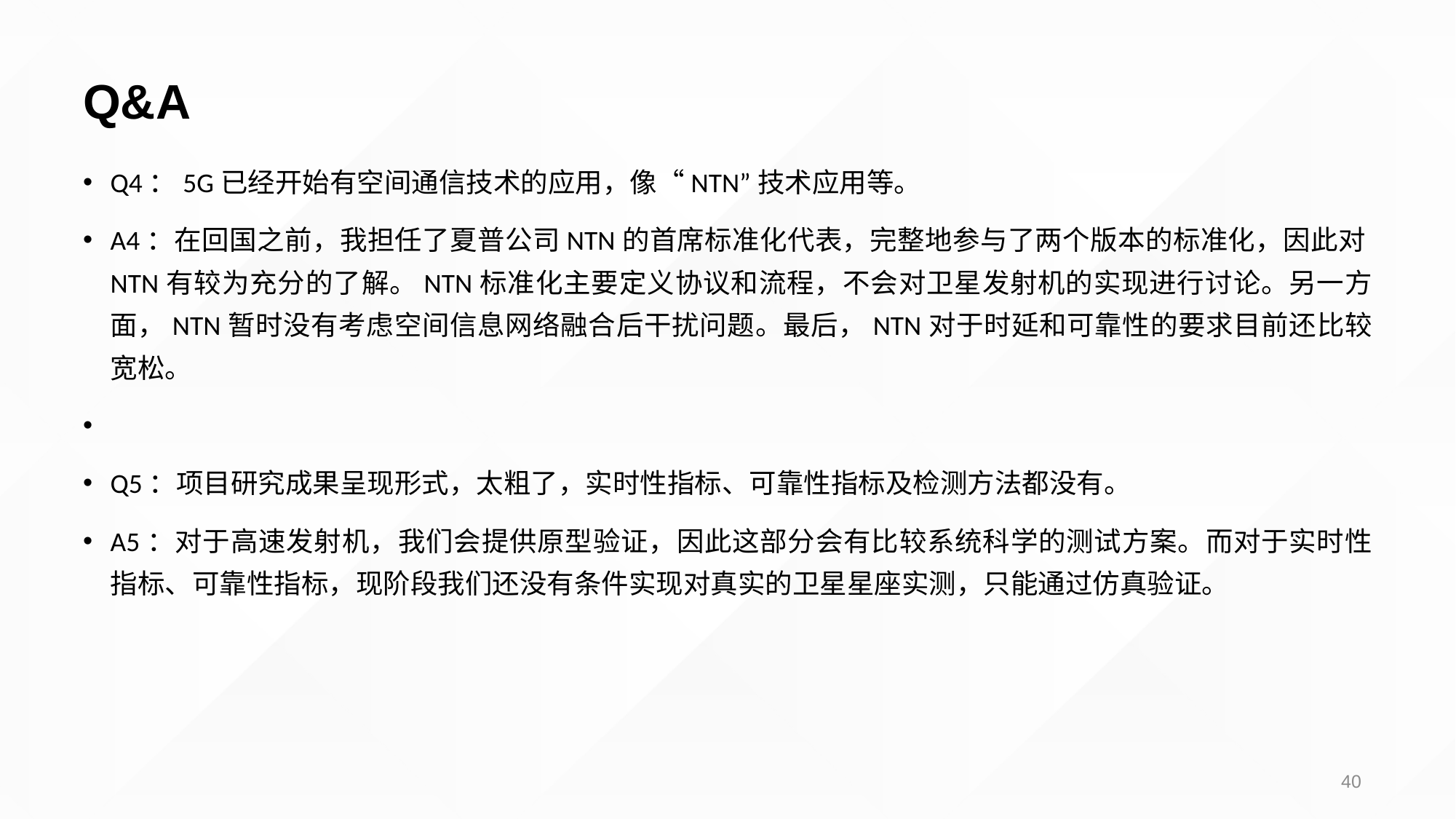

# Q&A
Q4：5G已经开始有空间通信技术的应用，像“NTN”技术应用等。
A4：在回国之前，我担任了夏普公司NTN的首席标准化代表，完整地参与了两个版本的标准化，因此对NTN有较为充分的了解。NTN标准化主要定义协议和流程，不会对卫星发射机的实现进行讨论。另一方面，NTN暂时没有考虑空间信息网络融合后干扰问题。最后，NTN对于时延和可靠性的要求目前还比较宽松。

Q5：项目研究成果呈现形式，太粗了，实时性指标、可靠性指标及检测方法都没有。
A5：对于高速发射机，我们会提供原型验证，因此这部分会有比较系统科学的测试方案。而对于实时性指标、可靠性指标，现阶段我们还没有条件实现对真实的卫星星座实测，只能通过仿真验证。
40